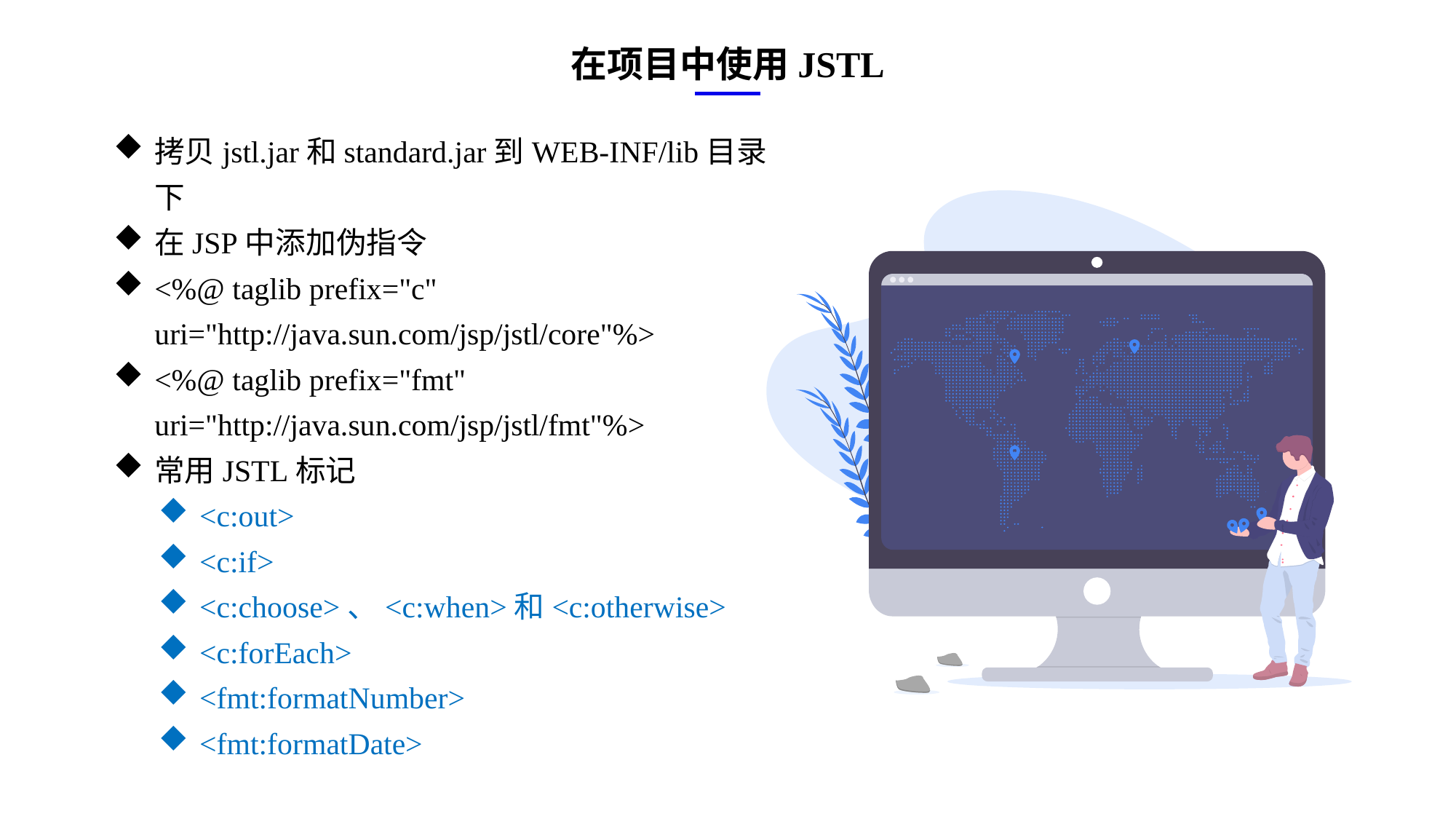

在项目中使用JSTL
拷贝jstl.jar和standard.jar到WEB-INF/lib目录下
在JSP中添加伪指令
<%@ taglib prefix="c"     uri="http://java.sun.com/jsp/jstl/core"%>
<%@ taglib prefix="fmt"   uri="http://java.sun.com/jsp/jstl/fmt"%>
常用JSTL标记
<c:out>
<c:if>
<c:choose>、<c:when>和<c:otherwise>
<c:forEach>
<fmt:formatNumber>
<fmt:formatDate>

e7d195523061f1c0ae0eb3eed39d2bcef4622b2499a05fe6567B54A876BEB457BD1EB8EBE9915191D1FA2E860D28D251AB291D9CBBDD28D4BD16020FD75D8281481517FC21E86E4C931520AFA1087E92E357E3DB373CA326F6F926B1A67F681E99E875FFD293B2C32B3919AE4D43F9436862A7DD54F9346DF3662D8AB7319030EF75D53FF682DE13